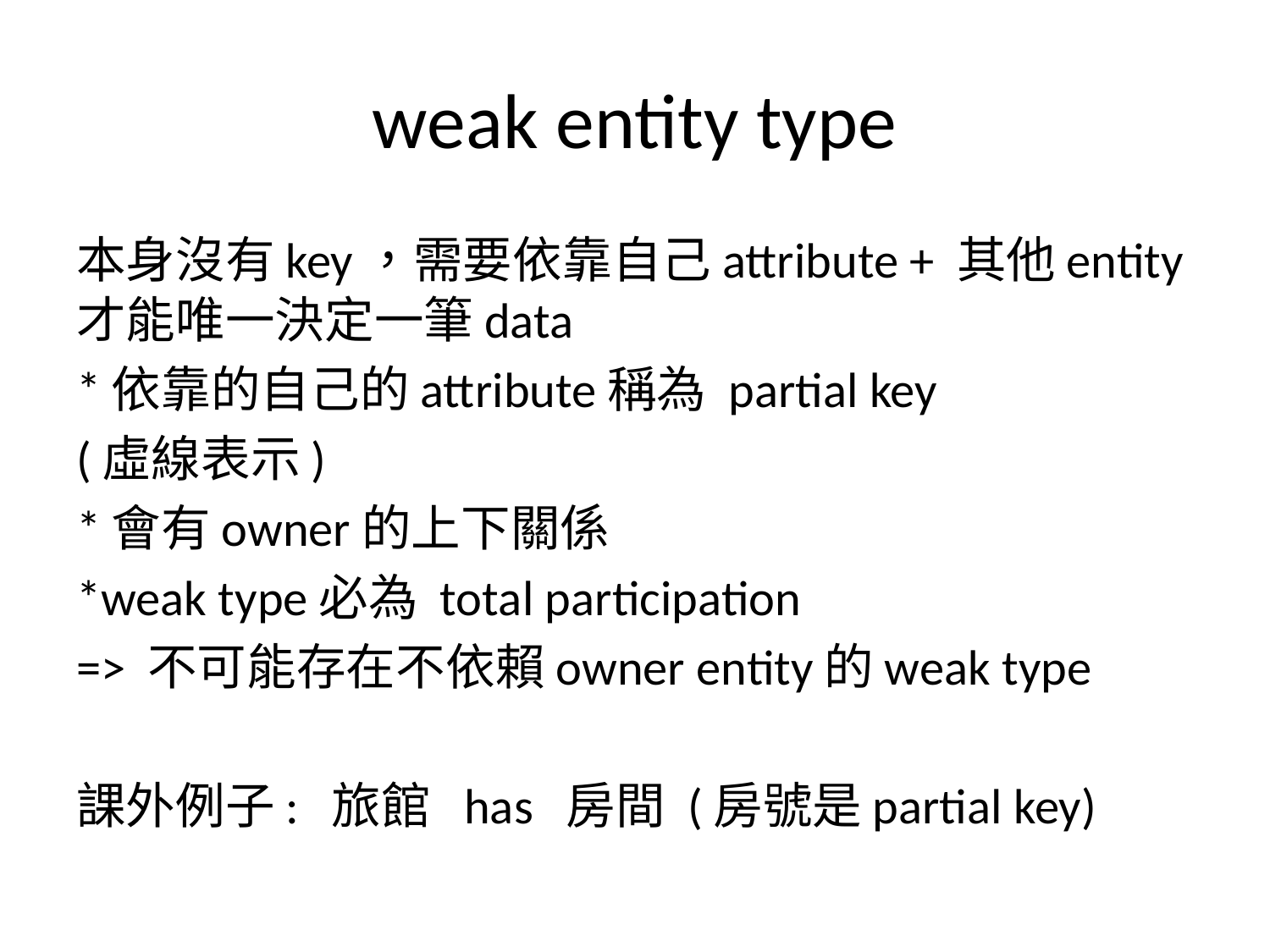

# weak entity type
本身沒有key，需要依靠自己attribute + 其他entity才能唯一決定一筆data
*依靠的自己的attribute稱為 partial key
(虛線表示)
*會有owner的上下關係
*weak type必為 total participation
=> 不可能存在不依賴owner entity的weak type

課外例子:  旅館  has  房間 (房號是partial key)